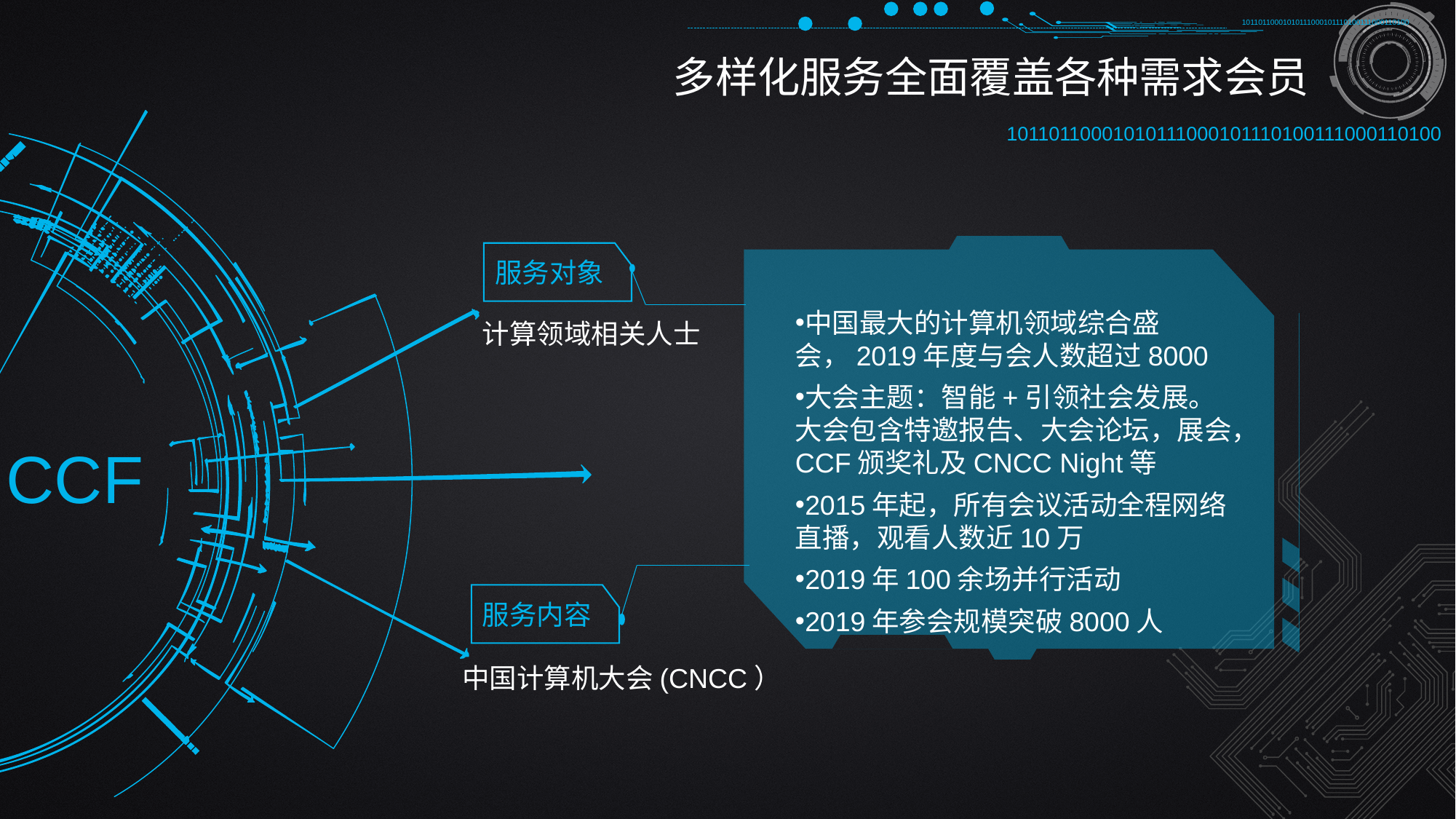

10110110001010111000101110100111000110100
多样化服务全面覆盖各种需求会员
10110110001010111000101110100111000110100

服务对象

中国最大的计算机领域综合盛会，2019年度与会人数超过8000
大会主题：智能+引领社会发展。大会包含特邀报告、大会论坛，展会，CCF颁奖礼及CNCC Night等
2015年起，所有会议活动全程网络直播，观看人数近10万
2019年100余场并行活动
2019年参会规模突破8000人

计算领域相关人士

CCF

服务内容
中国计算机大会(CNCC）